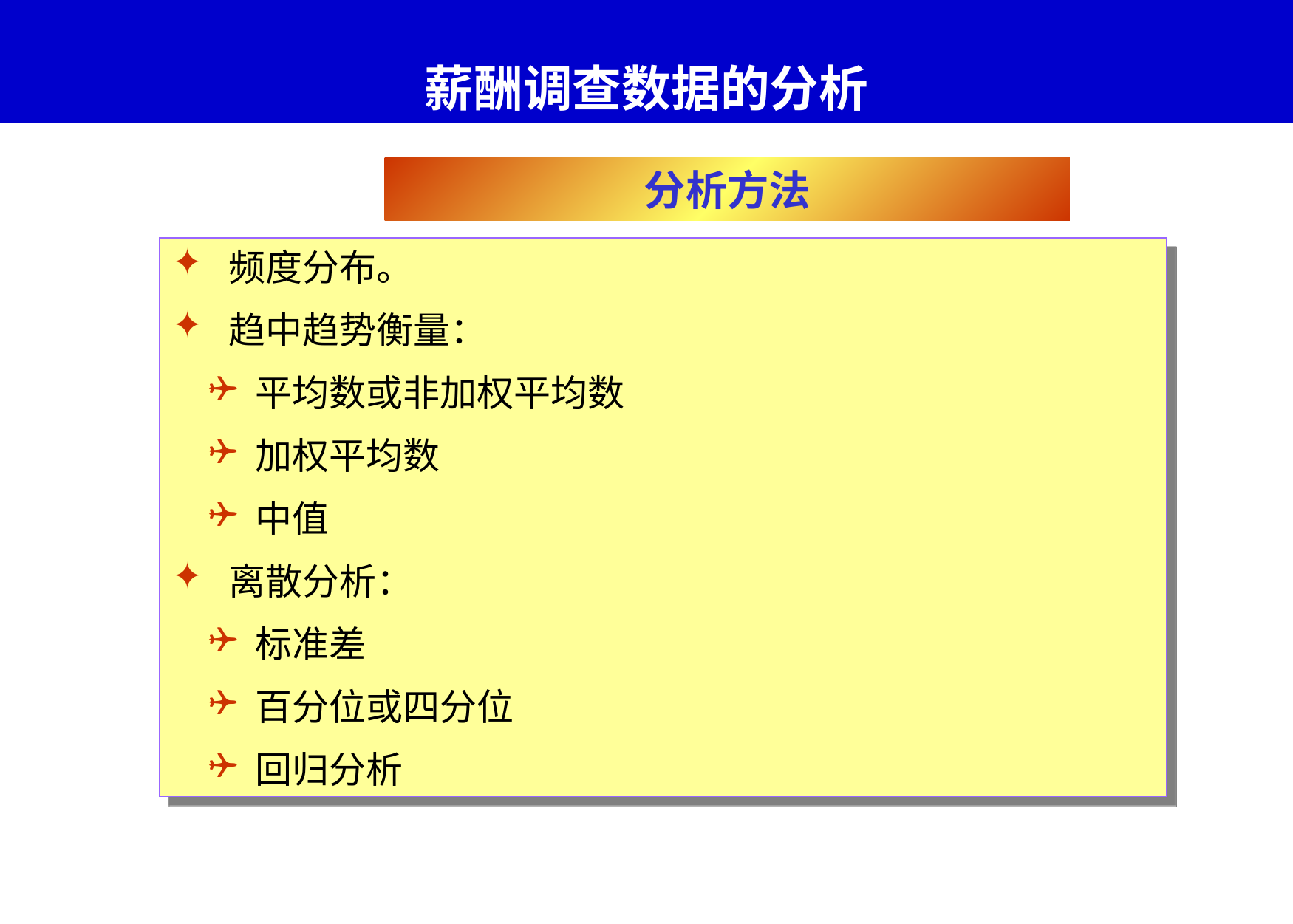

# 薪酬调查数据的分析
分析方法
  频度分布。
  趋中趋势衡量：
 平均数或非加权平均数
 加权平均数
 中值
  离散分析：
 标准差
 百分位或四分位
 回归分析